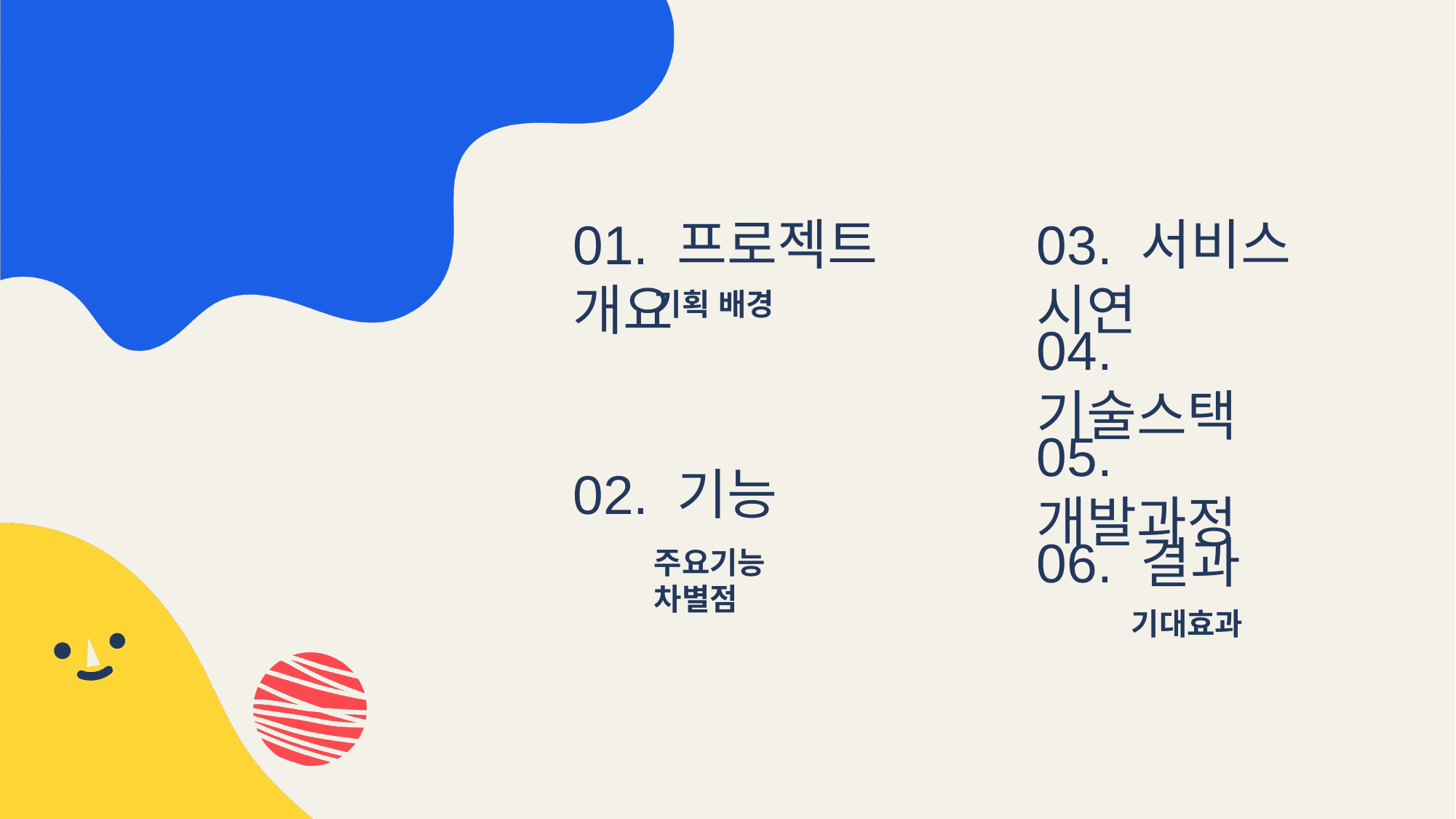

01. 프로젝트 개요
03. 서비스 시연
기획 배경
04. 기술스택
05. 개발과정
02. 기능
06. 결과
주요기능
차별점
기대효과